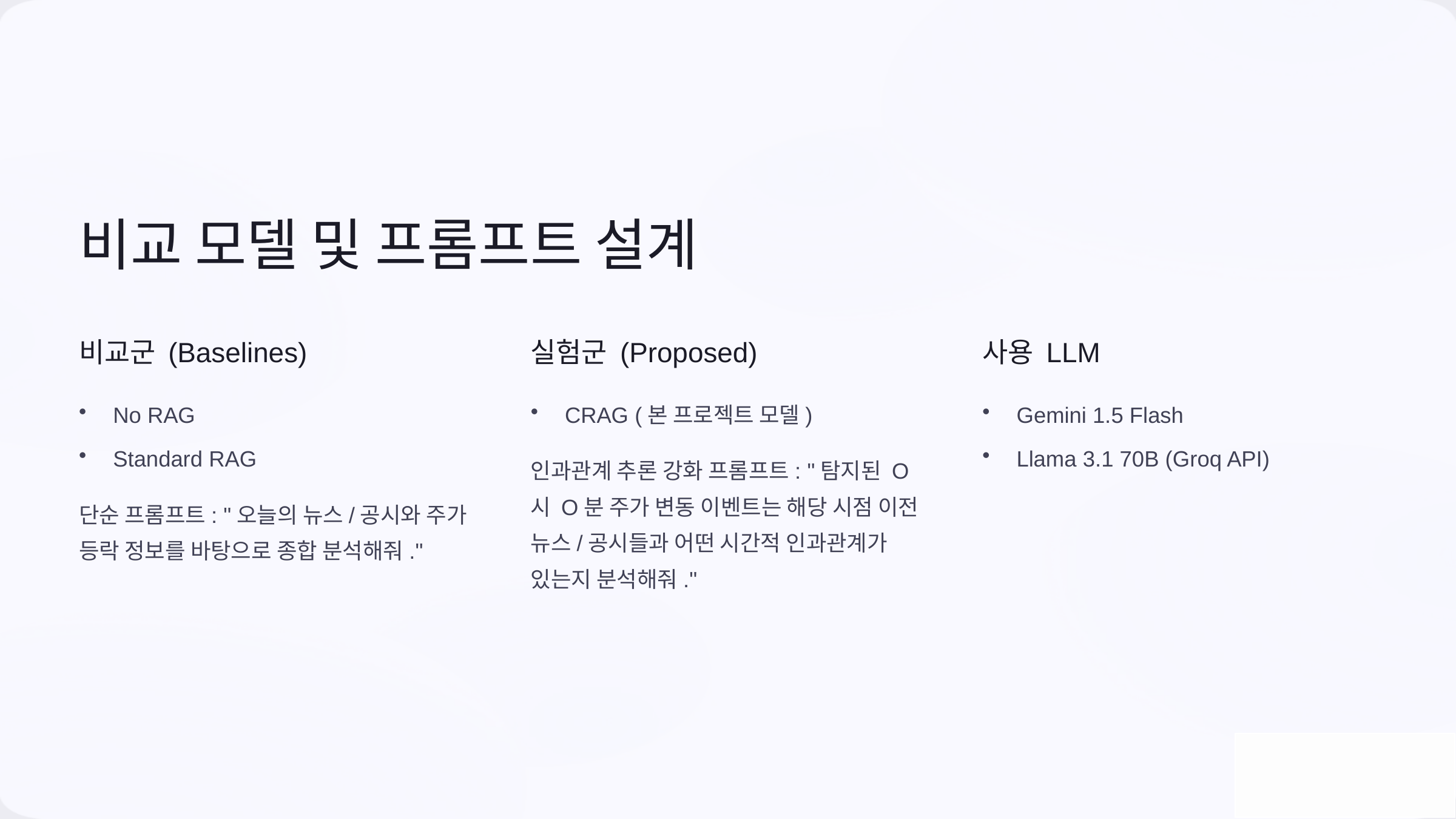

비교 모델 및 프롬프트 설계
비교군 (Baselines)
실험군 (Proposed)
사용 LLM
No RAG
CRAG (본 프로젝트 모델)
Gemini 1.5 Flash
Standard RAG
Llama 3.1 70B (Groq API)
인과관계 추론 강화 프롬프트: "탐지된 O시 O분 주가 변동 이벤트는 해당 시점 이전 뉴스/공시들과 어떤 시간적 인과관계가 있는지 분석해줘."
단순 프롬프트: "오늘의 뉴스/공시와 주가 등락 정보를 바탕으로 종합 분석해줘."